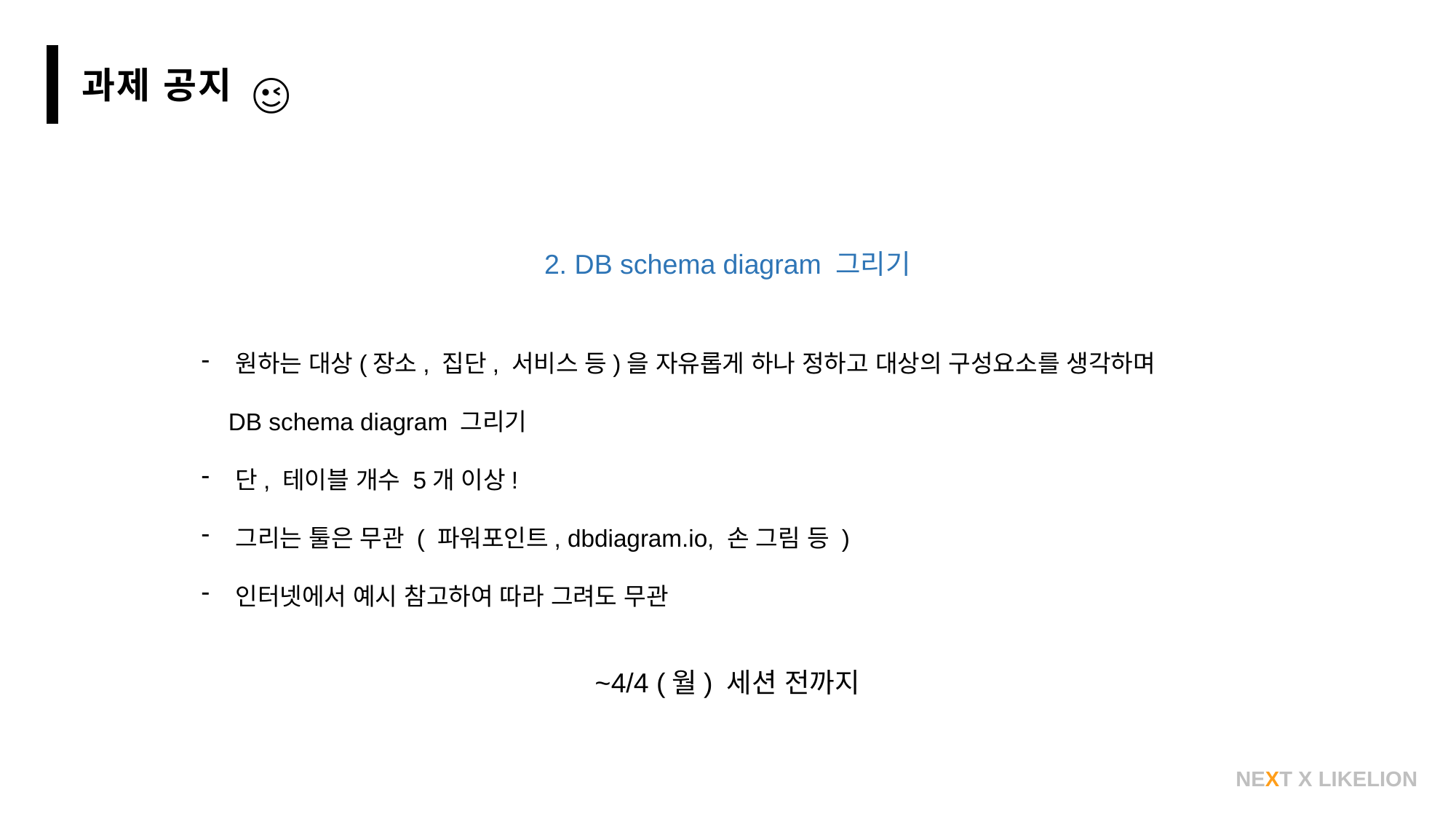

과제 공지
😉
2. DB schema diagram 그리기

원하는 대상(장소, 집단, 서비스 등)을 자유롭게 하나 정하고 대상의 구성요소를 생각하며
    DB schema diagram 그리기
단, 테이블 개수 5개 이상!
그리는 툴은 무관 ( 파워포인트, dbdiagram.io, 손 그림 등 )
인터넷에서 예시 참고하여 따라 그려도 무관
~4/4 (월) 세션 전까지
NEXT X LIKELION